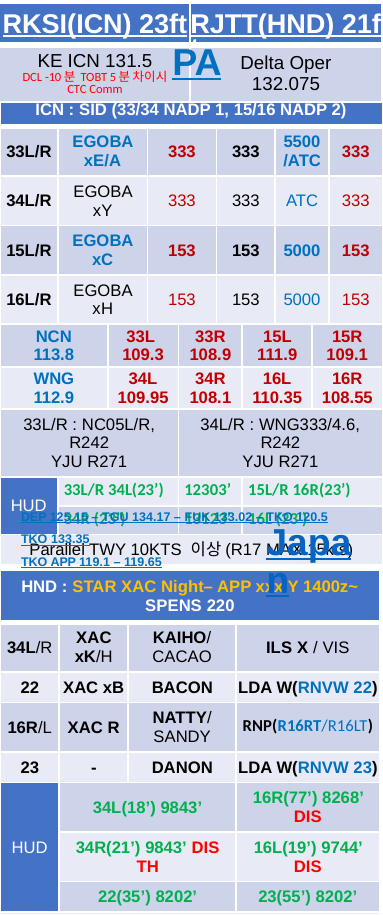

| RKSI(ICN) 23ft | RJTT(HND) 21ft |
| --- | --- |
| KE ICN 131.5 DCL -10분 TOBT 5분 차이시 CTC Comm | Delta Oper 132.075 |
PA
| ICN : SID (33/34 NADP 1, 15/16 NADP 2) |  |  |  |  |  |  |  |  |  |
| --- | --- | --- | --- | --- | --- | --- | --- | --- | --- |
| 33L/R | EGOBA xE/A |  | 333 |  | 333 |  | 5500/ATC |  | 333 |
| 34L/R | EGOBA xY |  | 333 |  | 333 |  | ATC |  | 333 |
| 15L/R | EGOBA xC |  | 153 |  | 153 |  | 5000 |  | 153 |
| 16L/R | EGOBA xH |  | 153 |  | 153 |  | 5000 |  | 153 |
| NCN 113.8 |  | 33L 109.3 |  | 33R 108.9 |  | 15L 111.9 |  | 15R 109.1 |  |
| WNG 112.9 |  | 34L 109.95 |  | 34R 108.1 |  | 16L 110.35 |  | 16R 108.55 |  |
| 33L/R : NC05L/R, R242 YJU R271 |  |  |  | 34L/R : WNG333/4.6, R242 YJU R271 |  |  |  |  |  |
| HUD | 33L/R 34L(23’) |  |  | 12303’ |  | 15L/R 16R(23’) |  |  |  |
|  | 34R (23’) |  |  | 13123’ |  | 16L (23’) |  |  |  |
| Parallel TWY 10KTS 이상(R17 MAX 15kts) |  |  |  |  |  |  |  |  |  |
DEP 125.15 – TGU 134.17 – FUK 133.02 – TKO 120.5
TKO 133.35
TKO APP 119.1 – 119.65
Japan
| HND : STAR XAC Night– APP xxx Y 1400z~ SPENS 220 |  |  |  |
| --- | --- | --- | --- |
| 34L/R | XAC xK/H | KAIHO/CACAO | ILS X / VIS |
| 22 | XAC xB | BACON | LDA W(RNVW 22) |
| 16R/L | XAC R | NATTY/SANDY | RNP(R16RT/R16LT) |
| 23 | - | DANON | LDA W(RNVW 23) |
| HUD | 34L(18’) 9843’ |  | 16R(77’) 8268’ DIS |
|  | 34R(21’) 9843’ DIS TH |  | 16L(19’) 9744’ DIS |
|  | 22(35’) 8202’ |  | 23(55’) 8202’ |
| 34L : L12(6515’), L13(7165’), 22 : B4(6207’), B3(6830’) 16R : L5(5147’), L3(6361’), 23 : D5(5072’), D3(6391’) |  |  |  |
| xxx Z : 180kts, 160kts limit APP Chart, xxx Y After 1400z |  |  |  |